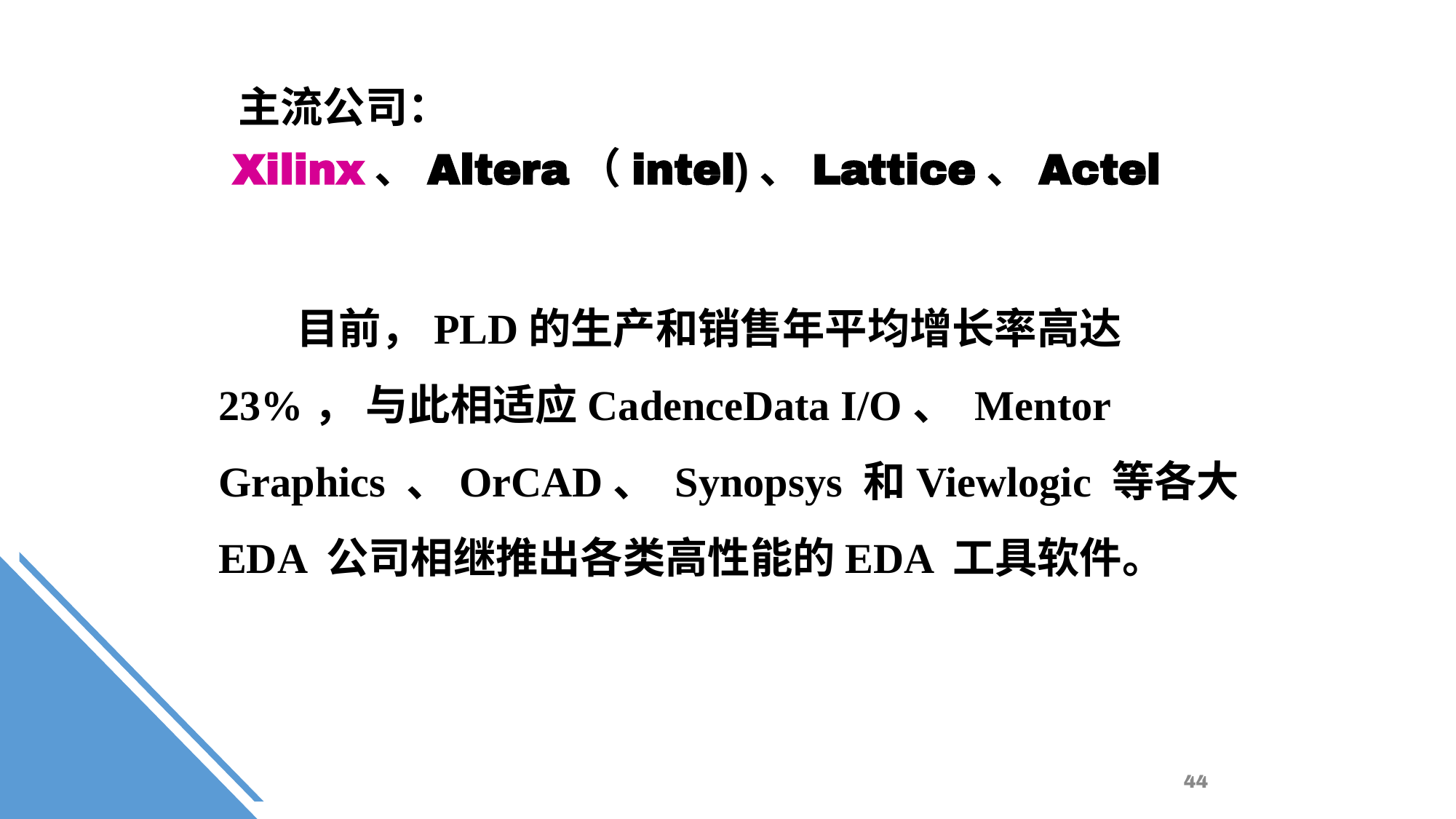

主流公司：
 Xilinx、Altera（intel)、Lattice、Actel

       目前，PLD的生产和销售年平均增长率高达23%， 与此相适应CadenceData I/O、 Mentor Graphics 、OrCAD、 Synopsys 和Viewlogic 等各大EDA 公司相继推出各类高性能的EDA 工具软件。

44